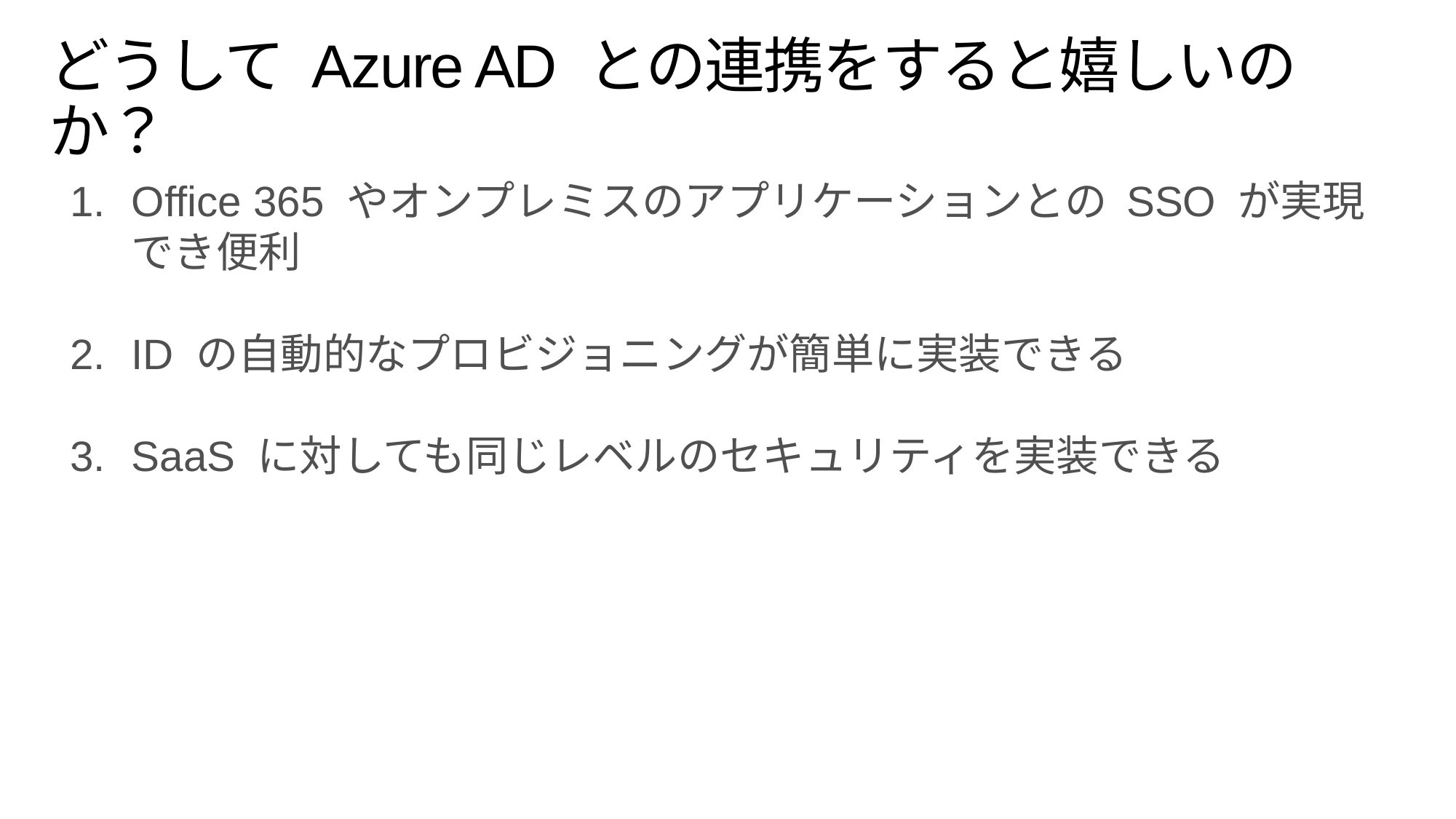

# どうして Azure AD との連携をすると嬉しいのか？
Office 365 やオンプレミスのアプリケーションとの SSO が実現でき便利

ID の自動的なプロビジョニングが簡単に実装できる

SaaS に対しても同じレベルのセキュリティを実装できる